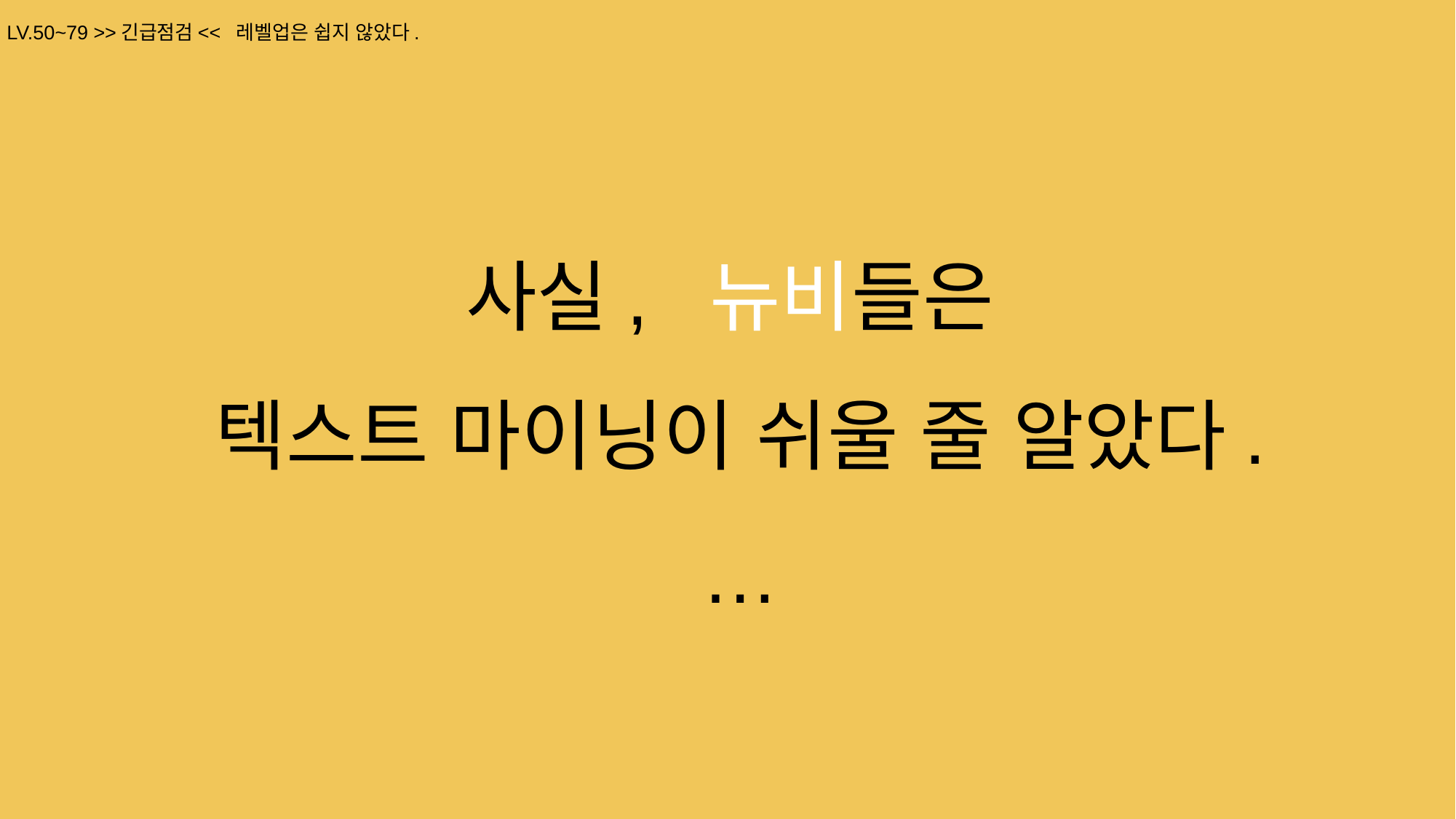

LV.50~79 >>긴급점검<<  레벨업은 쉽지 않았다.

사실,  뉴비들은
텍스트 마이닝이 쉬울 줄 알았다.
…